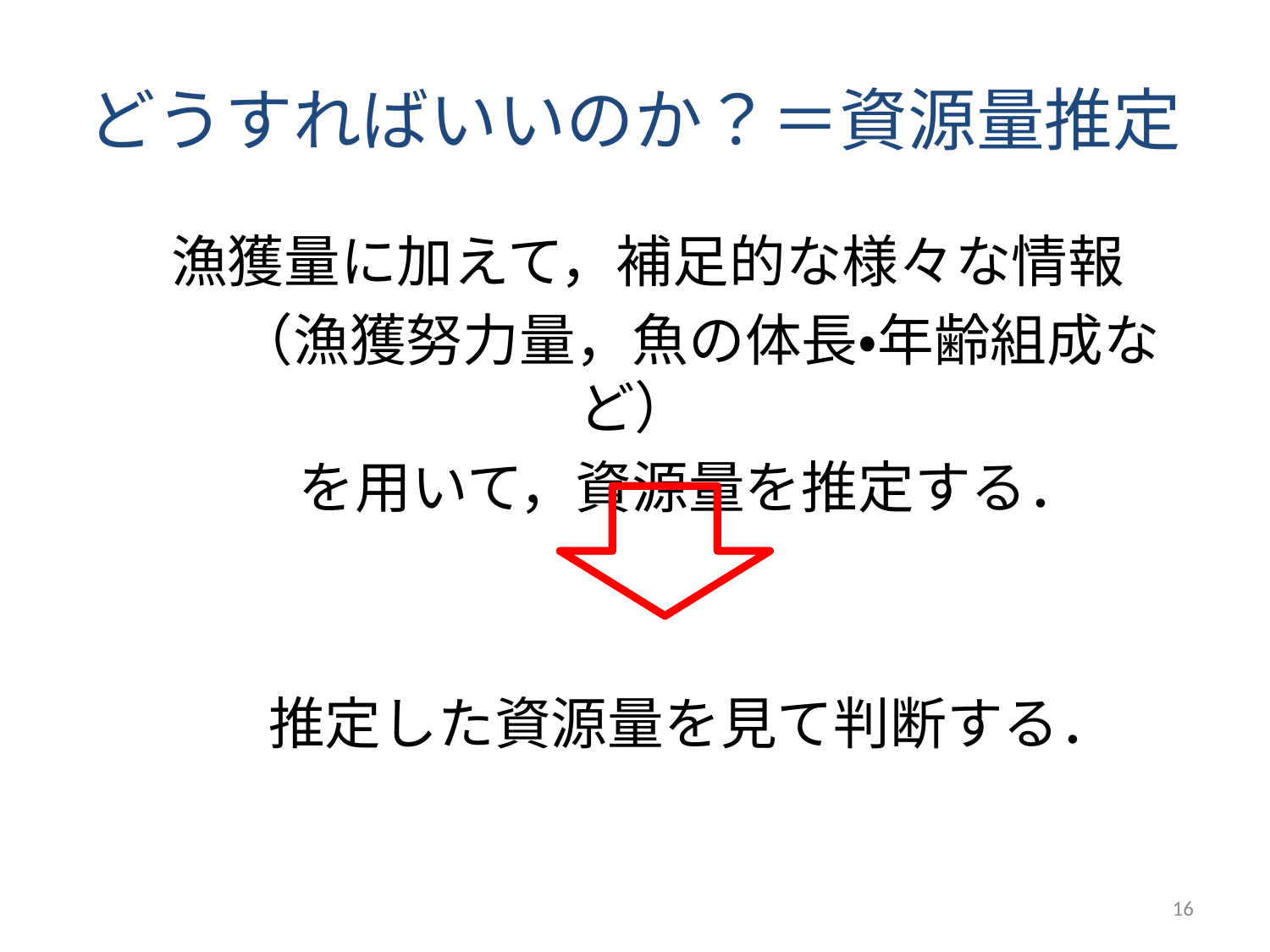

# どうすればいいのか？＝資源量推定
 漁獲量に加えて，補足的な様々な情報
	（漁獲努力量，魚の体長・年齢組成など）
　　を用いて，資源量を推定する．

        推定した資源量を見て判断する．

16